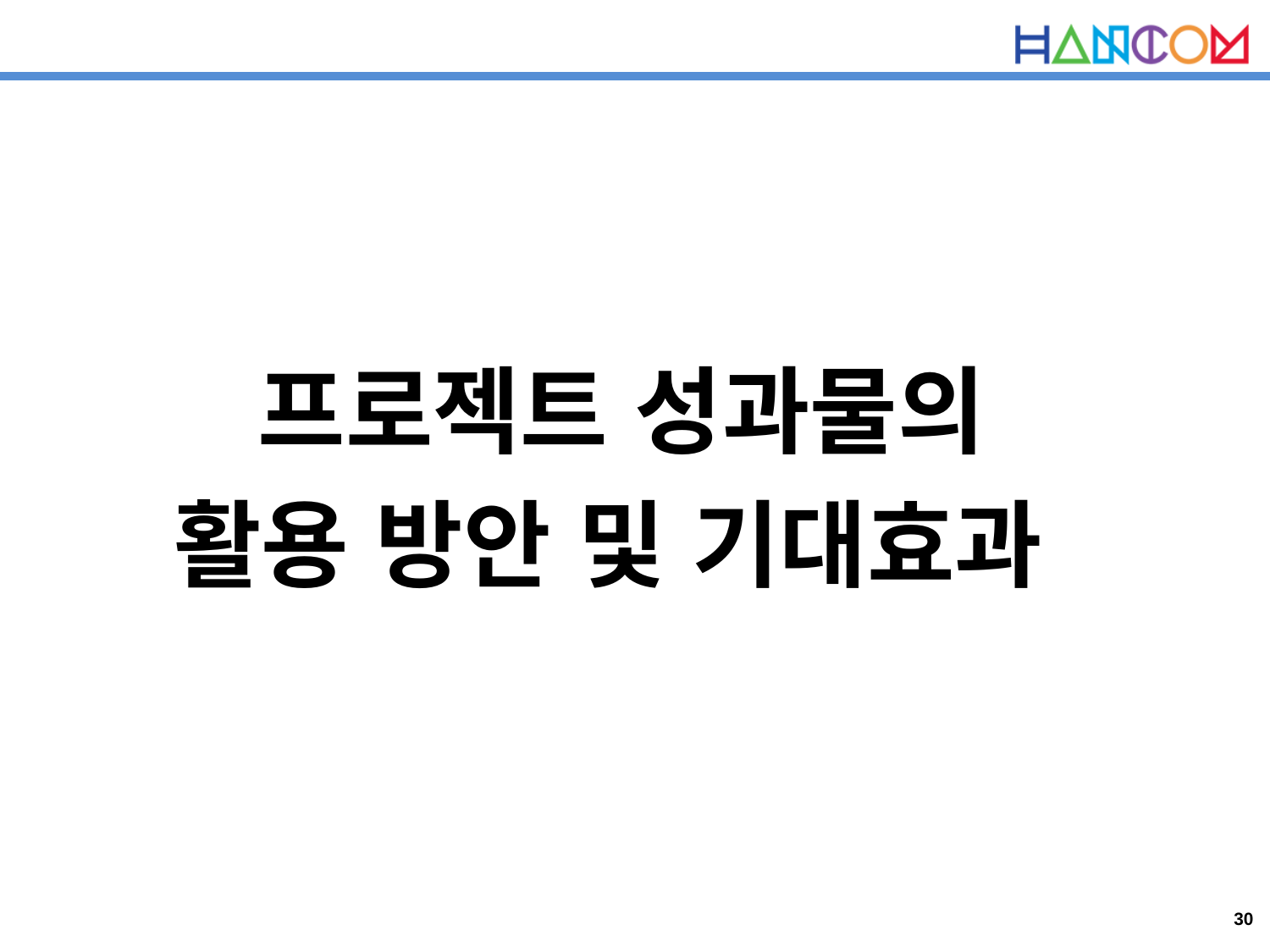

#

프로젝트 성과물의
활용 방안 및 기대효과

30